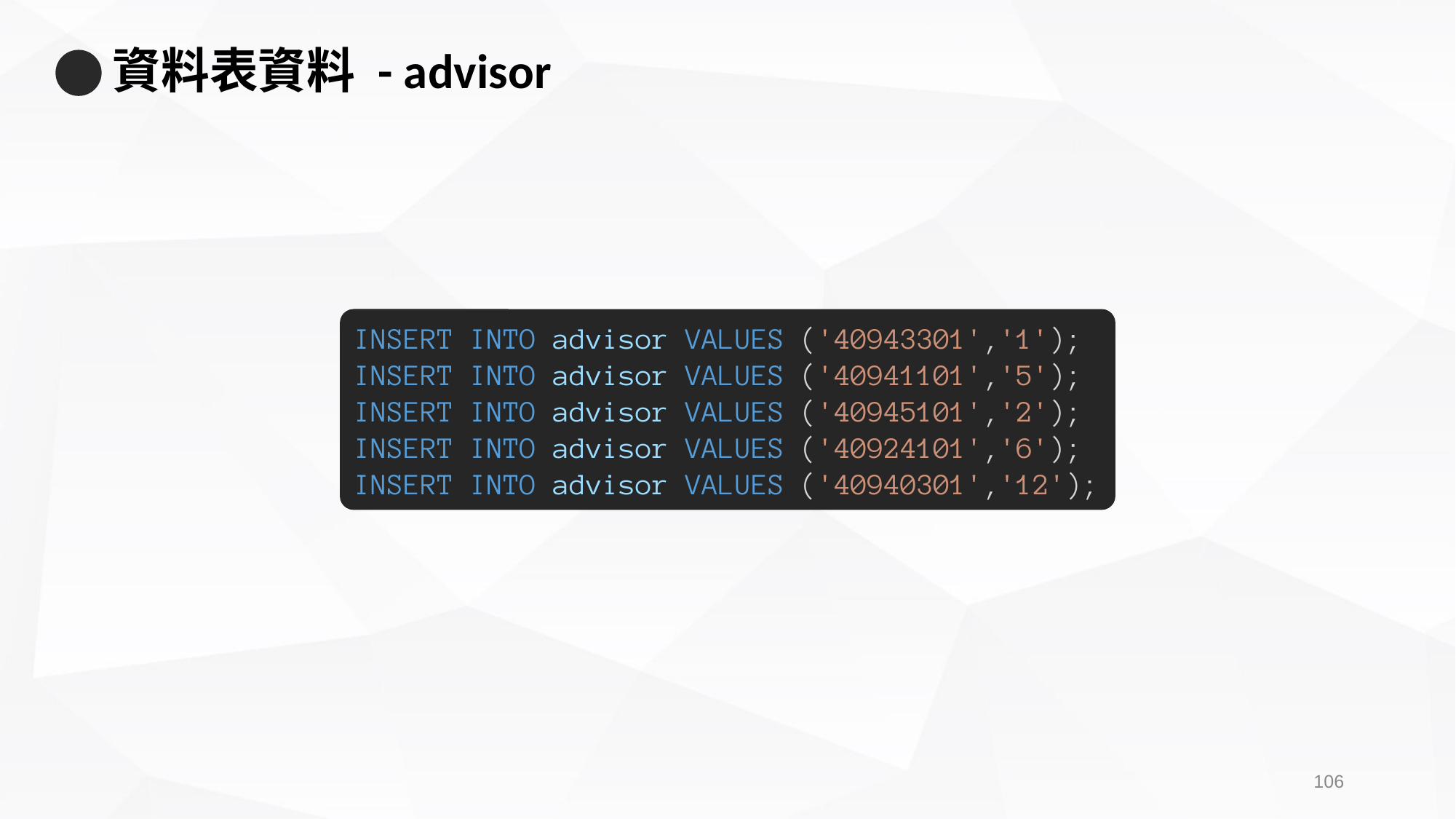

# 資料表資料 - advisor
INSERT INTO advisor VALUES ('40943301','1');
INSERT INTO advisor VALUES ('40941101','5');
INSERT INTO advisor VALUES ('40945101','2');
INSERT INTO advisor VALUES ('40924101','6');
INSERT INTO advisor VALUES ('40940301','12');
106